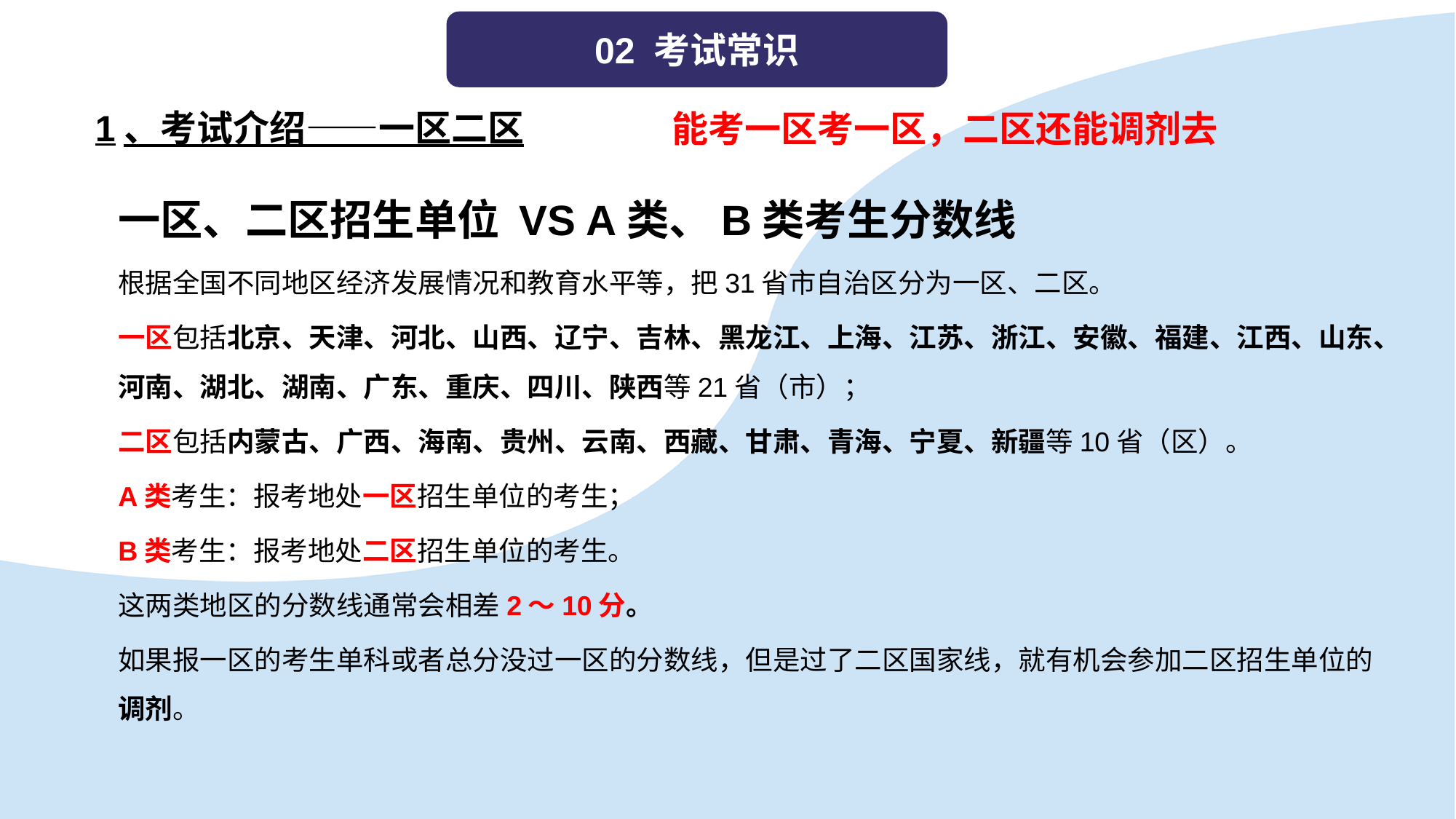

02 考试常识
1、考试介绍——一区二区
能考一区考一区，二区还能调剂去
一区、二区招生单位 VS A类、B类考生分数线
根据全国不同地区经济发展情况和教育水平等，把31省市自治区分为一区、二区。
一区包括北京、天津、河北、山西、辽宁、吉林、黑龙江、上海、江苏、浙江、安徽、福建、江西、山东、河南、湖北、湖南、广东、重庆、四川、陕西等21省（市）；
二区包括内蒙古、广西、海南、贵州、云南、西藏、甘肃、青海、宁夏、新疆等10省（区）。
A类考生：报考地处一区招生单位的考生；
B类考生：报考地处二区招生单位的考生。
这两类地区的分数线通常会相差2～10分。
如果报一区的考生单科或者总分没过一区的分数线，但是过了二区国家线，就有机会参加二区招生单位的调剂。